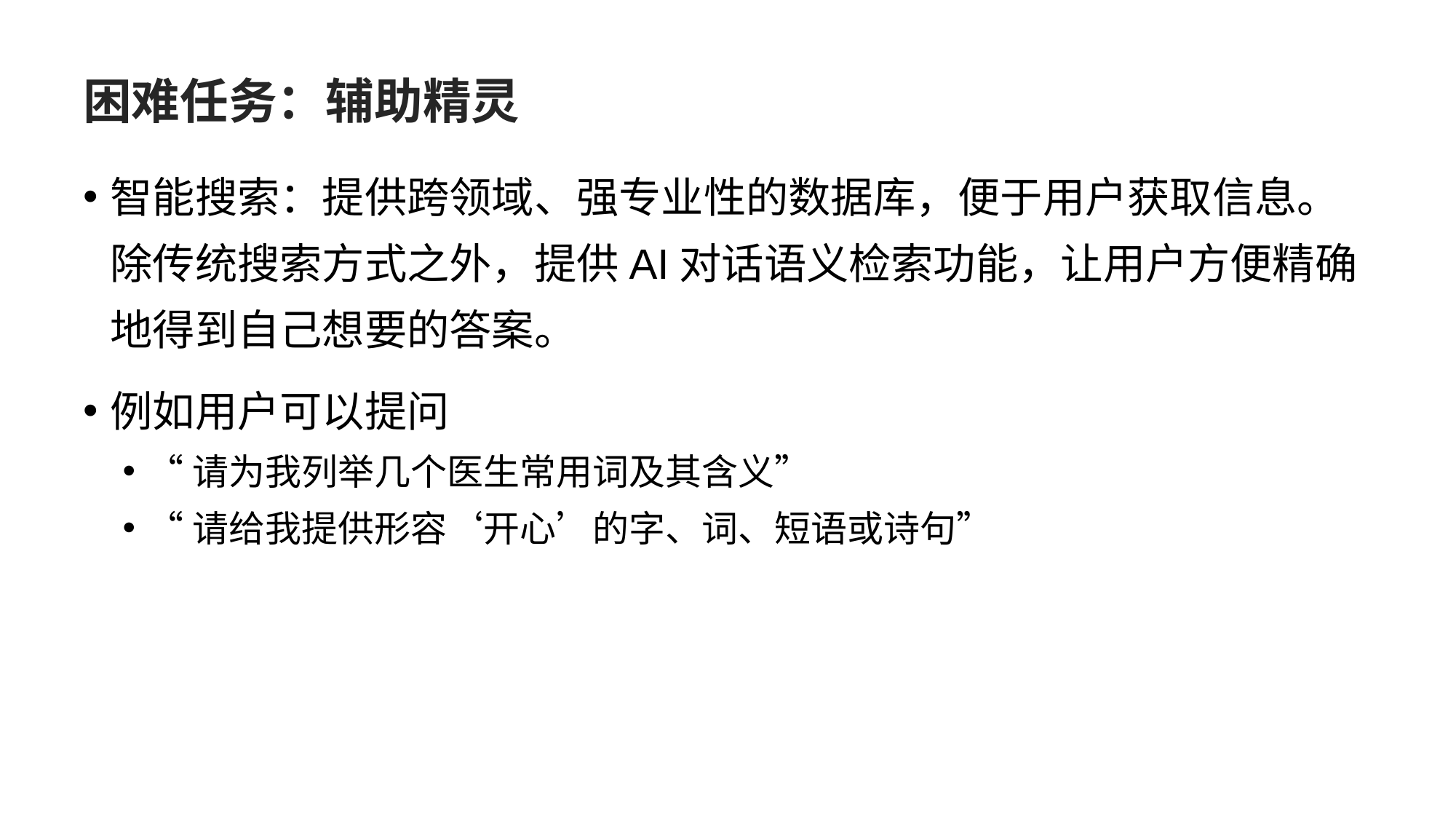

# 困难任务：辅助精灵
智能搜索：提供跨领域、强专业性的数据库，便于用户获取信息。除传统搜索方式之外，提供AI对话语义检索功能，让用户方便精确地得到自己想要的答案。
例如用户可以提问
“请为我列举几个医生常用词及其含义”
“请给我提供形容‘开心’的字、词、短语或诗句”